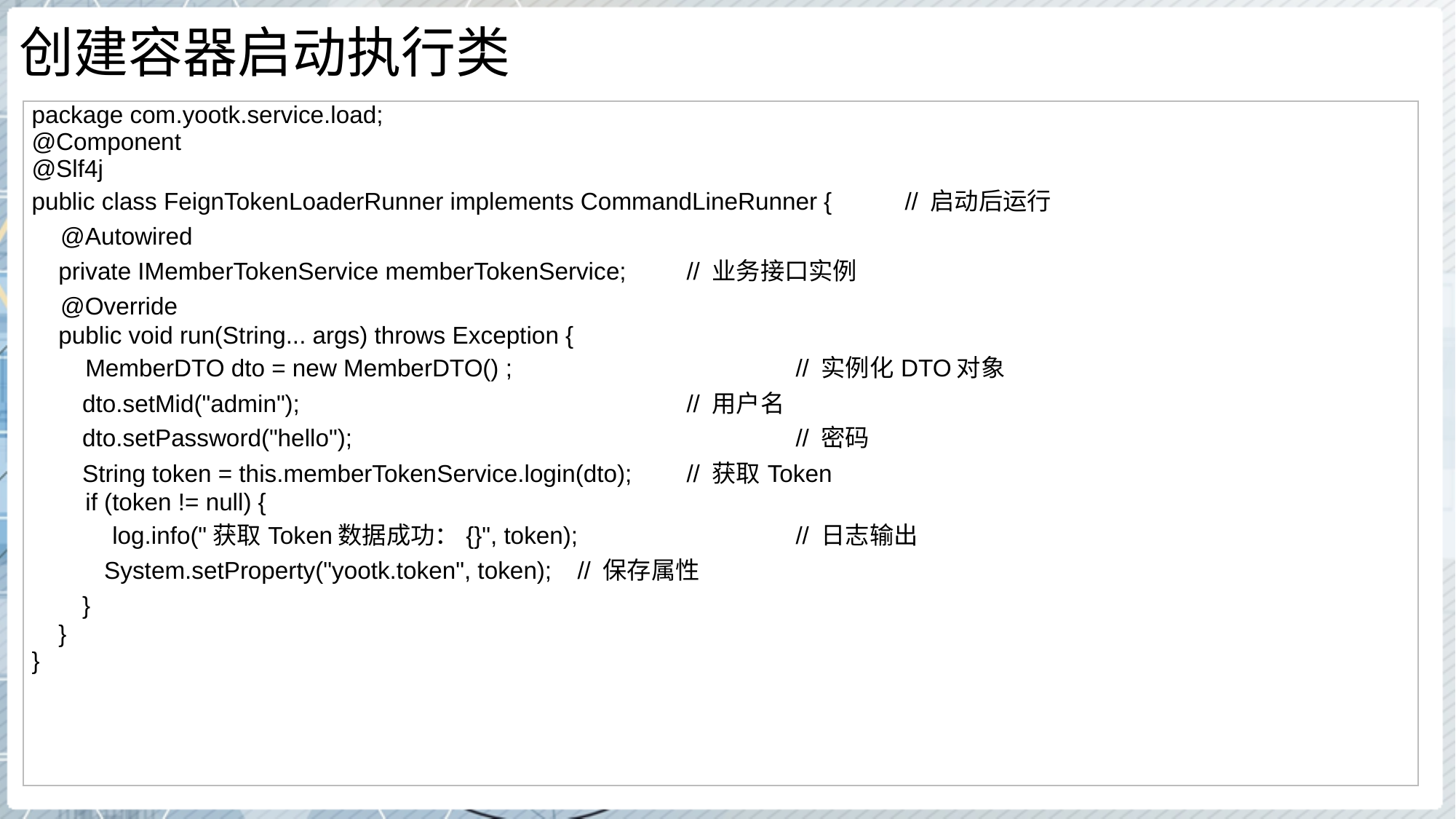

# 创建容器启动执行类
| package com.yootk.service.load; @Component @Slf4j public class FeignTokenLoaderRunner implements CommandLineRunner { // 启动后运行 @Autowired private IMemberTokenService memberTokenService; // 业务接口实例 @Override public void run(String... args) throws Exception { MemberDTO dto = new MemberDTO() ; // 实例化DTO对象 dto.setMid("admin"); // 用户名 dto.setPassword("hello"); // 密码 String token = this.memberTokenService.login(dto); // 获取Token if (token != null) { log.info("获取Token数据成功：{}", token); // 日志输出 System.setProperty("yootk.token", token); // 保存属性 } } } |
| --- |